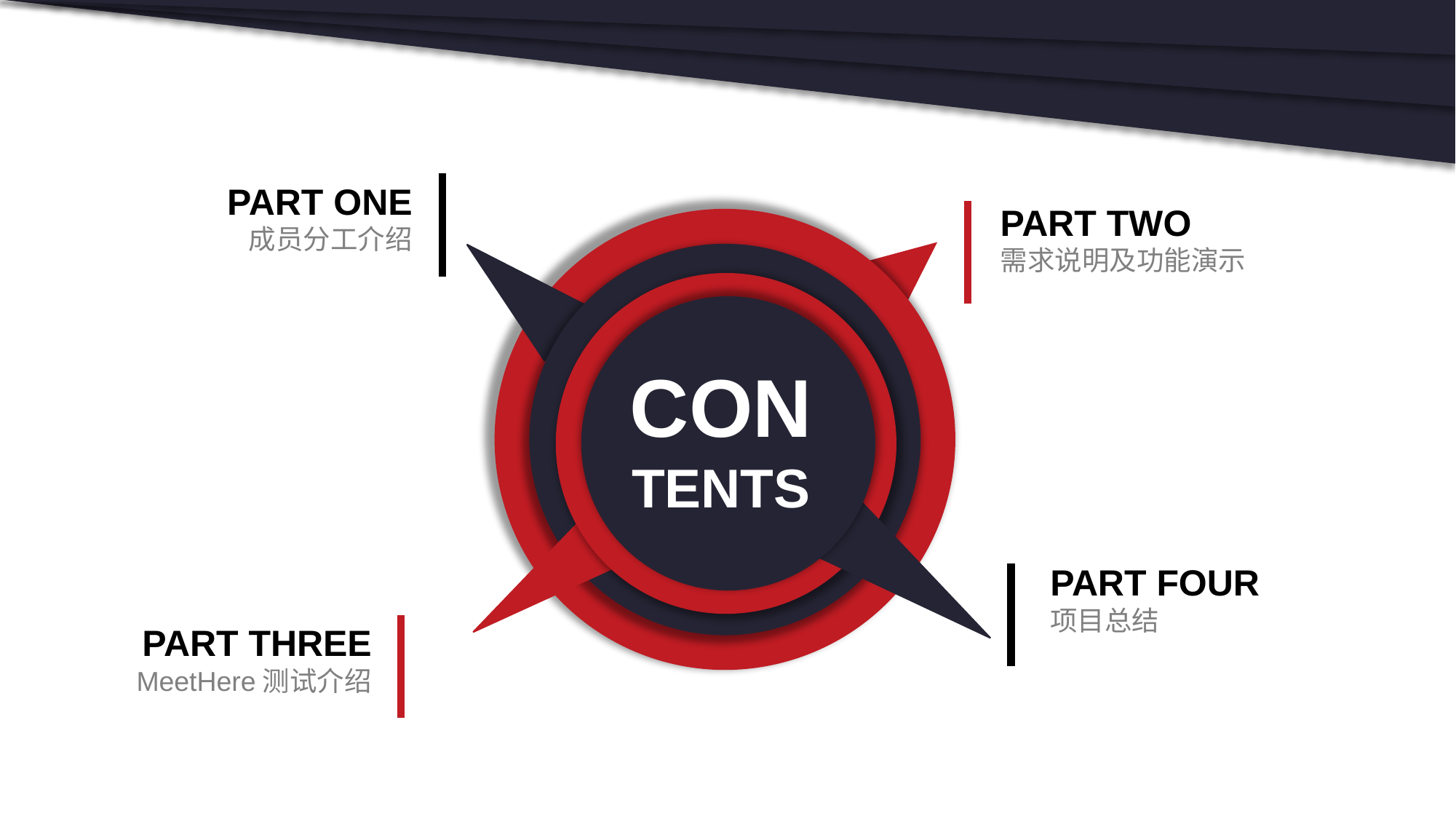

PART ONE
成员分工介绍
PART TWO
需求说明及功能演示

CON
TENTS

PART FOUR
项目总结
PART THREE
MeetHere测试介绍